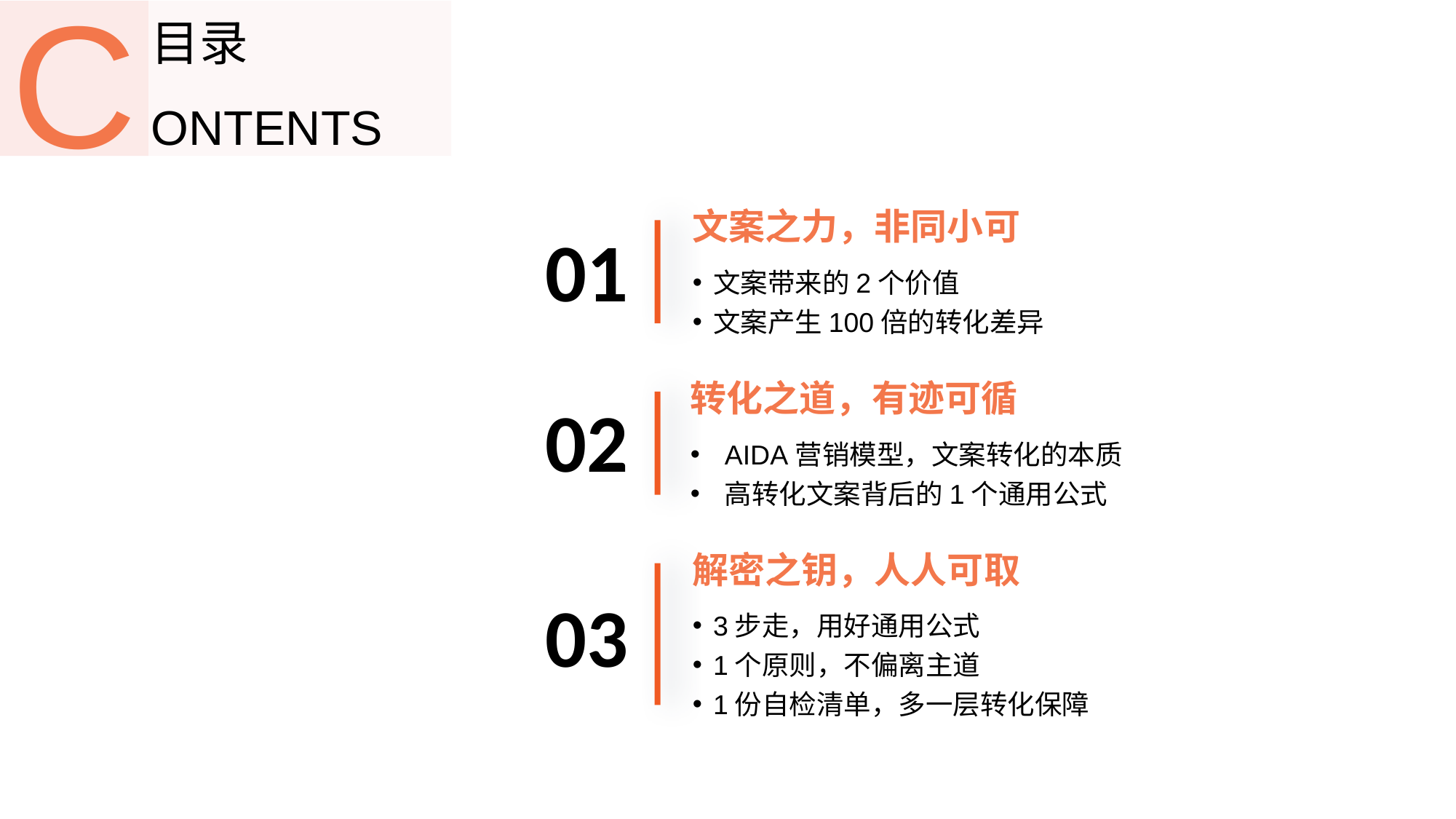

C

目录
ONTENTS
文案之力，非同小可

文案带来的2个价值
文案产生100倍的转化差异
01
e7d195523061f1c0d318120d6aeaf1b6ccceb6ba3da59c0775C5DE19DDDEBC09ED96DBD9900D9848D623ECAD1D4904B78047D0015C22C8BE97228BE8B5BFF08FE7A3AE04126DA07312A96C0F69F9BAB71A8D4487C13BBD21E178D4F88753BF1C0AA2D476514934E2BFA1BCD92238D9398A04F1D9D25610EF52C0143E775B4548A6233544C90E9CB7
转化之道，有迹可循
AIDA营销模型，文案转化的本质
高转化文案背后的1个通用公式

02
解密之钥，人人可取

3步走，用好通用公式
1个原则，不偏离主道
1份自检清单，多一层转化保障
03